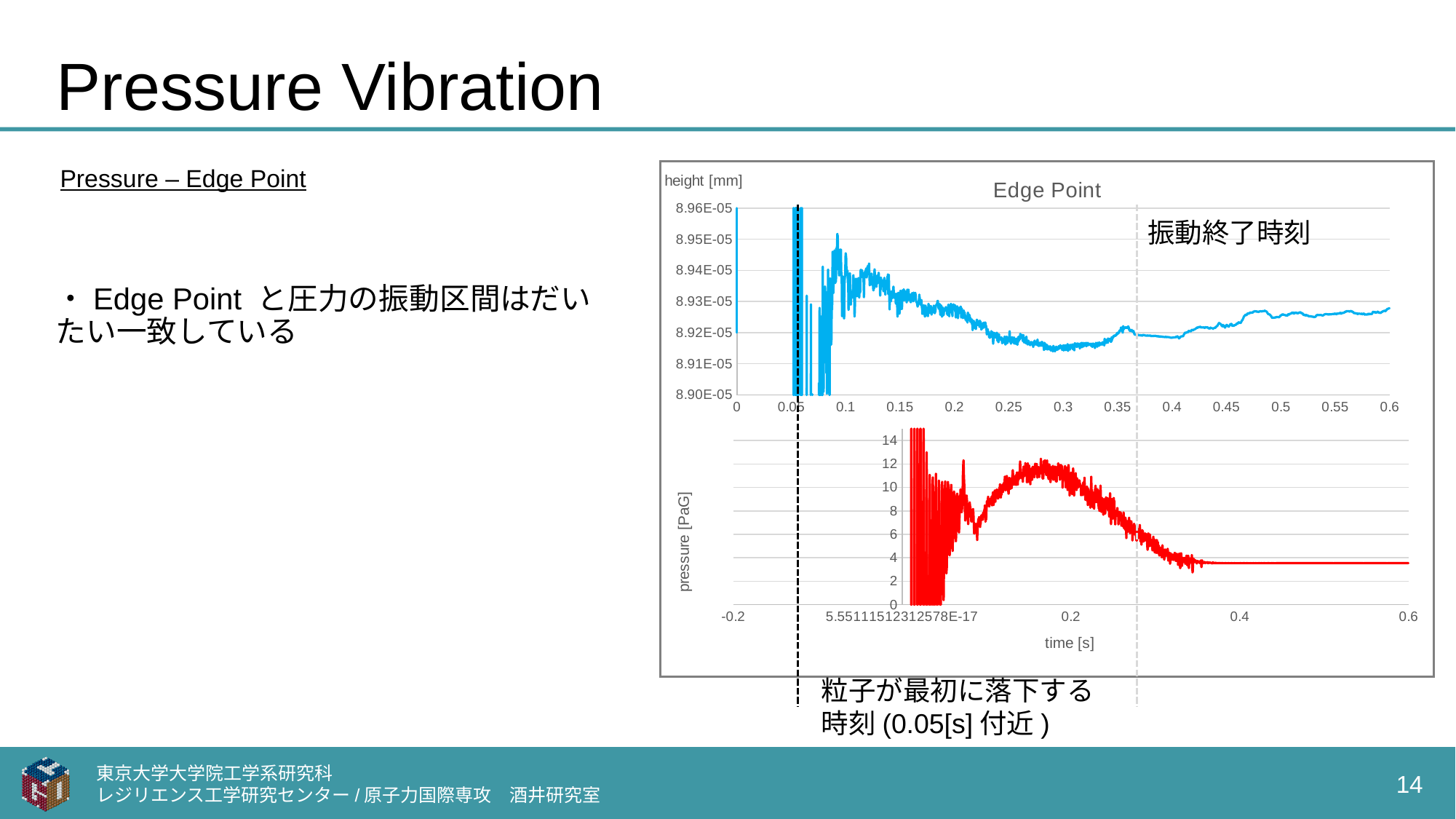

# Pressure Vibration
Pressure – Edge Point

### Chart: Edge Point

| Category |  |
|---|---|
振動終了時刻
・Edge Point と圧力の振動区間はだいたい一致している

### Chart

| Category | avg pressure (Cell Statistics) |
|---|---|
粒子が最初に落下する時刻(0.05[s]付近)
東京大学大学院工学系研究科
レジリエンス工学研究センター/原子力国際専攻　酒井研究室
14